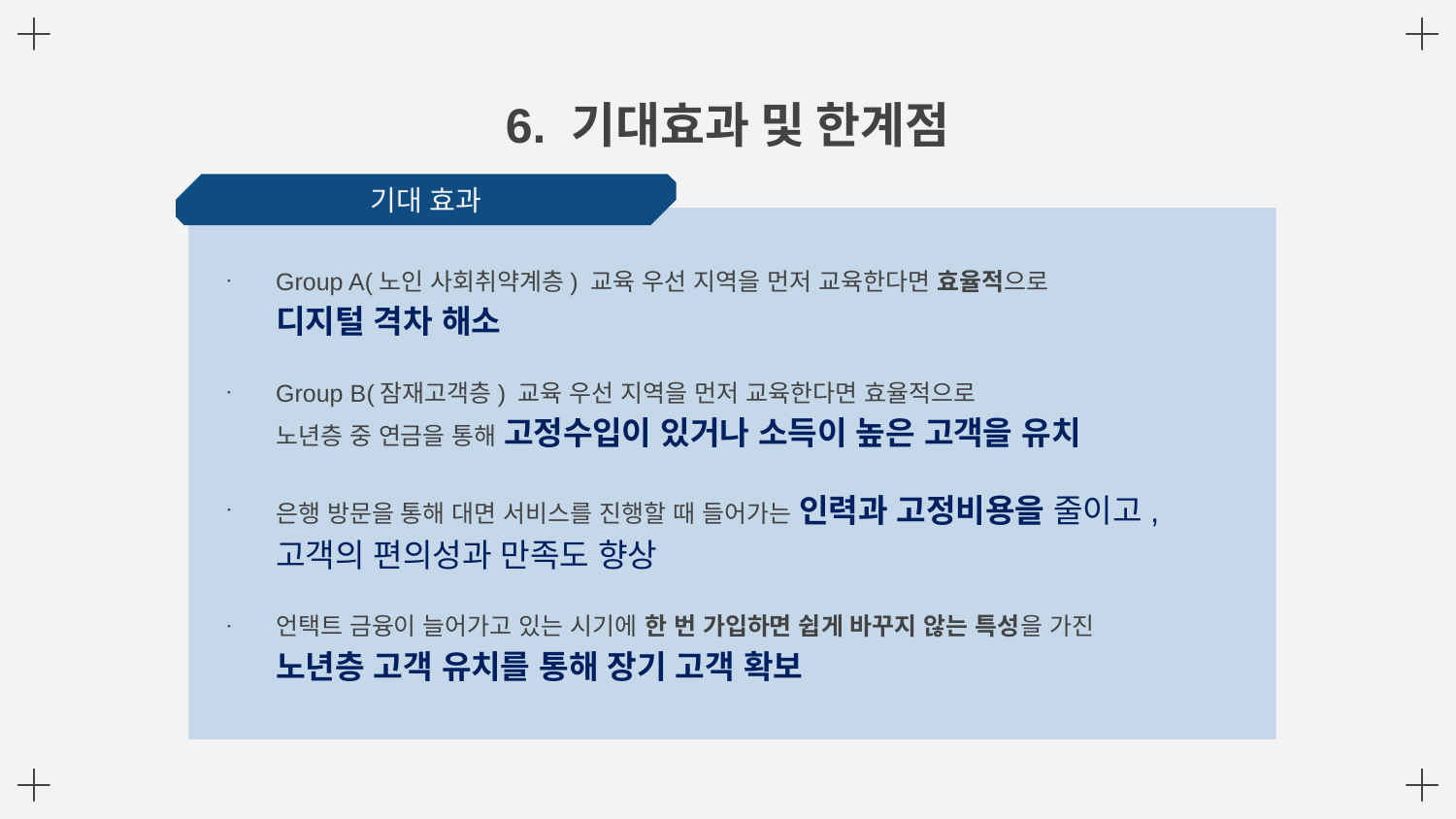

# 6. 기대효과 및 한계점

기대 효과
Group A(노인 사회취약계층) 교육 우선 지역을 먼저 교육한다면 효율적으로
디지털 격차 해소

Group B(잠재고객층) 교육 우선 지역을 먼저 교육한다면 효율적으로
노년층 중 연금을 통해 고정수입이 있거나 소득이 높은 고객을 유치

은행 방문을 통해 대면 서비스를 진행할 때 들어가는 인력과 고정비용을 줄이고,
고객의 편의성과 만족도 향상

언택트 금융이 늘어가고 있는 시기에 한 번 가입하면 쉽게 바꾸지 않는 특성을 가진
노년층 고객 유치를 통해 장기 고객 확보